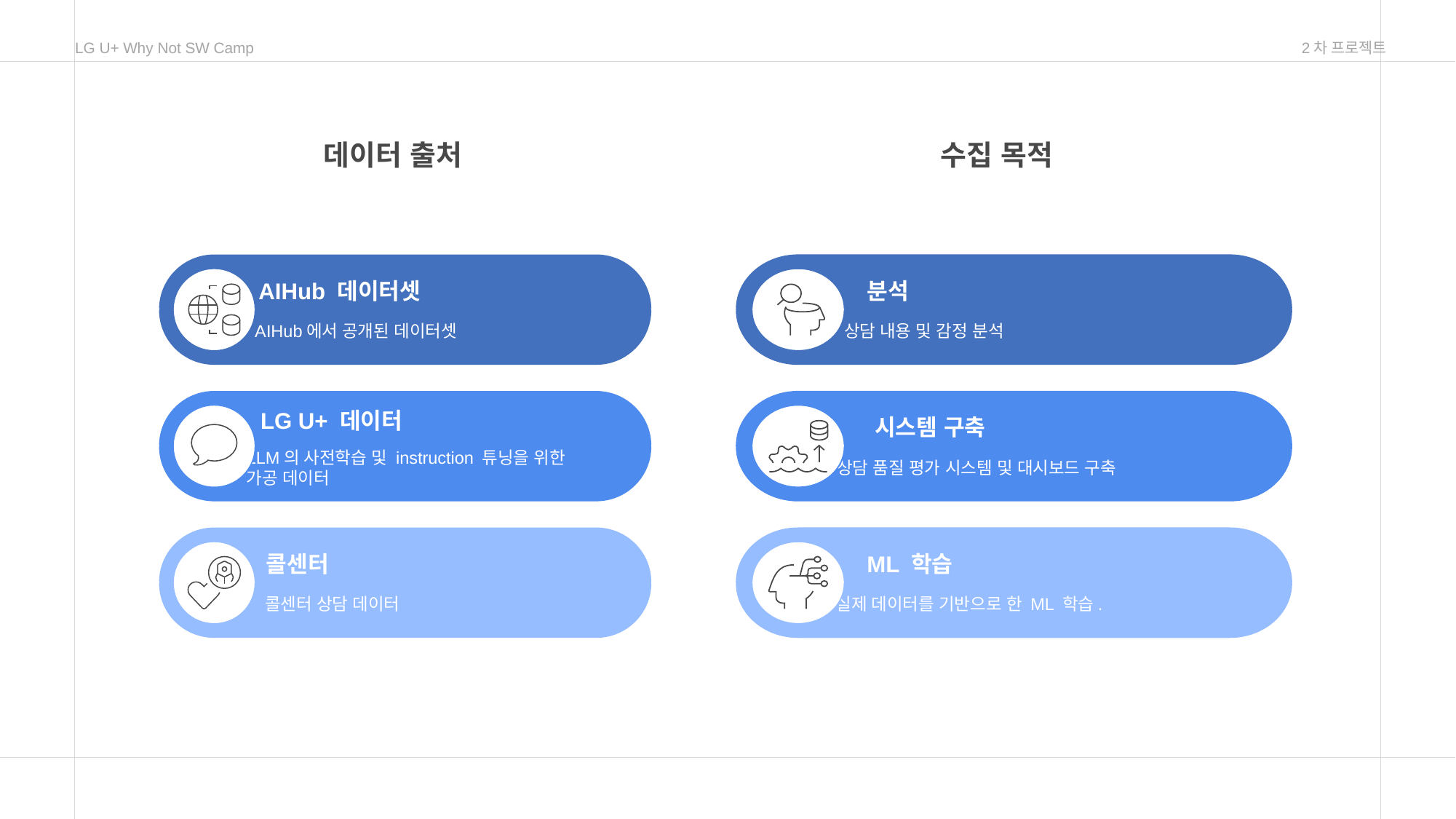

LG U+ Why Not SW Camp
2차 프로젝트
데이터 출처

AIHub 데이터셋

AIHub에서 공개된 데이터셋

LG U+ 데이터

LLM의 사전학습 및 instruction 튜닝을 위한
가공 데이터

콜센터

 콜센터 상담 데이터
수집 목적

분석

상담 내용 및 감정 분석

시스템 구축

상담 품질 평가 시스템 및 대시보드 구축

ML 학습

실제 데이터를 기반으로 한 ML 학습.